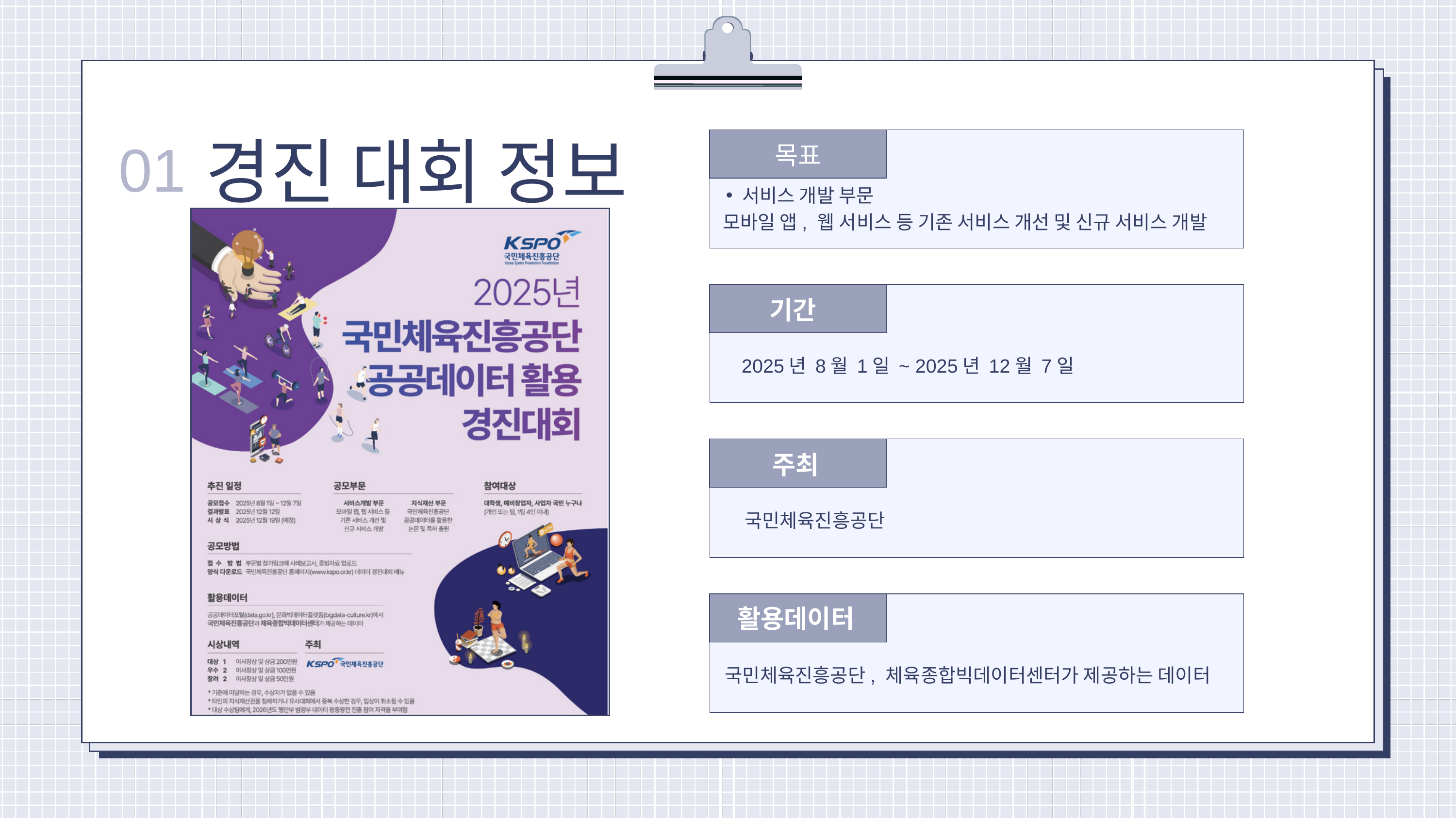

경진 대회 정보
01

목표
서비스 개발 부문
  모바일 앱, 웹 서비스 등 기존 서비스 개선 및 신규 서비스 개발

기간
2025년 8월 1일 ~ 2025년 12월 7일

주최
국민체육진흥공단

활용데이터
국민체육진흥공단, 체육종합빅데이터센터가 제공하는 데이터